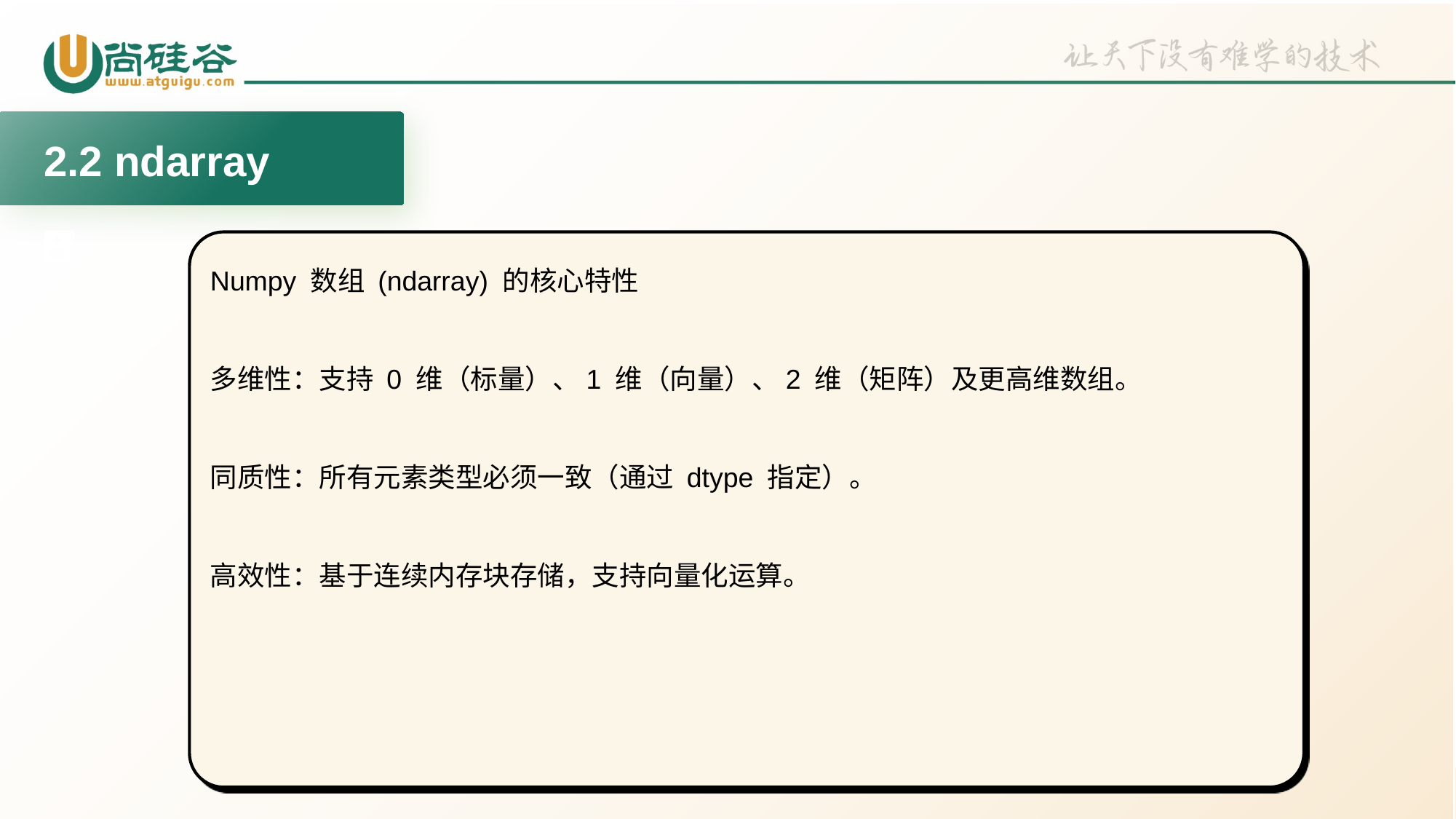

2.2 ndarray

Numpy 数组 (ndarray) 的核心特性

多维性：支持 0 维（标量）、1 维（向量）、2 维（矩阵）及更高维数组。

同质性：所有元素类型必须一致（通过 dtype 指定）。

高效性：基于连续内存块存储，支持向量化运算。